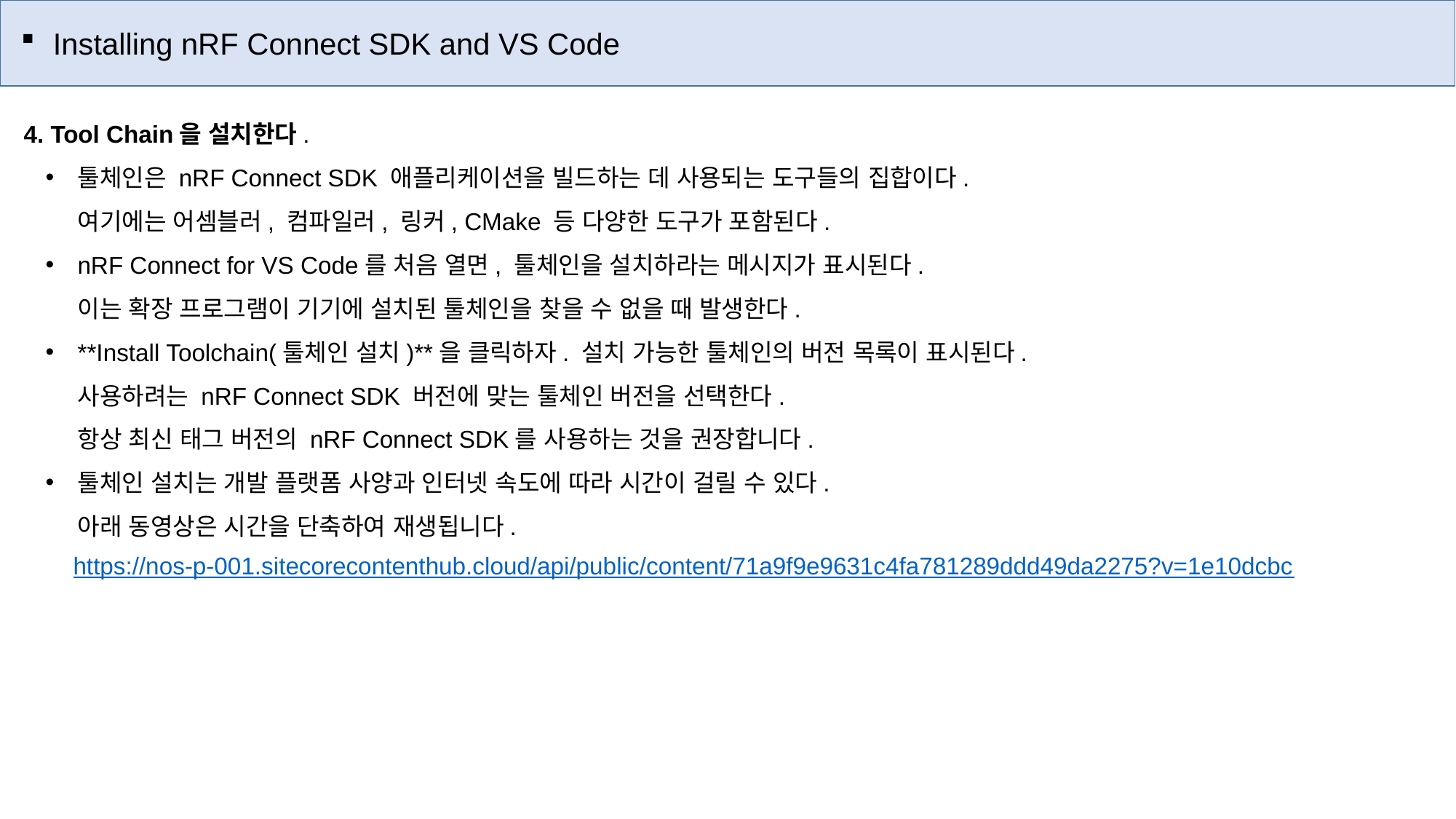

Installing nRF Connect SDK and VS Code
 Tool Chain을 설치한다.
툴체인은 nRF Connect SDK 애플리케이션을 빌드하는 데 사용되는 도구들의 집합이다.
여기에는 어셈블러, 컴파일러, 링커, CMake 등 다양한 도구가 포함된다.
nRF Connect for VS Code를 처음 열면, 툴체인을 설치하라는 메시지가 표시된다.
이는 확장 프로그램이 기기에 설치된 툴체인을 찾을 수 없을 때 발생한다.
**Install Toolchain(툴체인 설치)**을 클릭하자. 설치 가능한 툴체인의 버전 목록이 표시된다.
사용하려는 nRF Connect SDK 버전에 맞는 툴체인 버전을 선택한다.
항상 최신 태그 버전의 nRF Connect SDK를 사용하는 것을 권장합니다.
툴체인 설치는 개발 플랫폼 사양과 인터넷 속도에 따라 시간이 걸릴 수 있다.
아래 동영상은 시간을 단축하여 재생됩니다.
https://nos-p-001.sitecorecontenthub.cloud/api/public/content/71a9f9e9631c4fa781289ddd49da2275?v=1e10dcbc